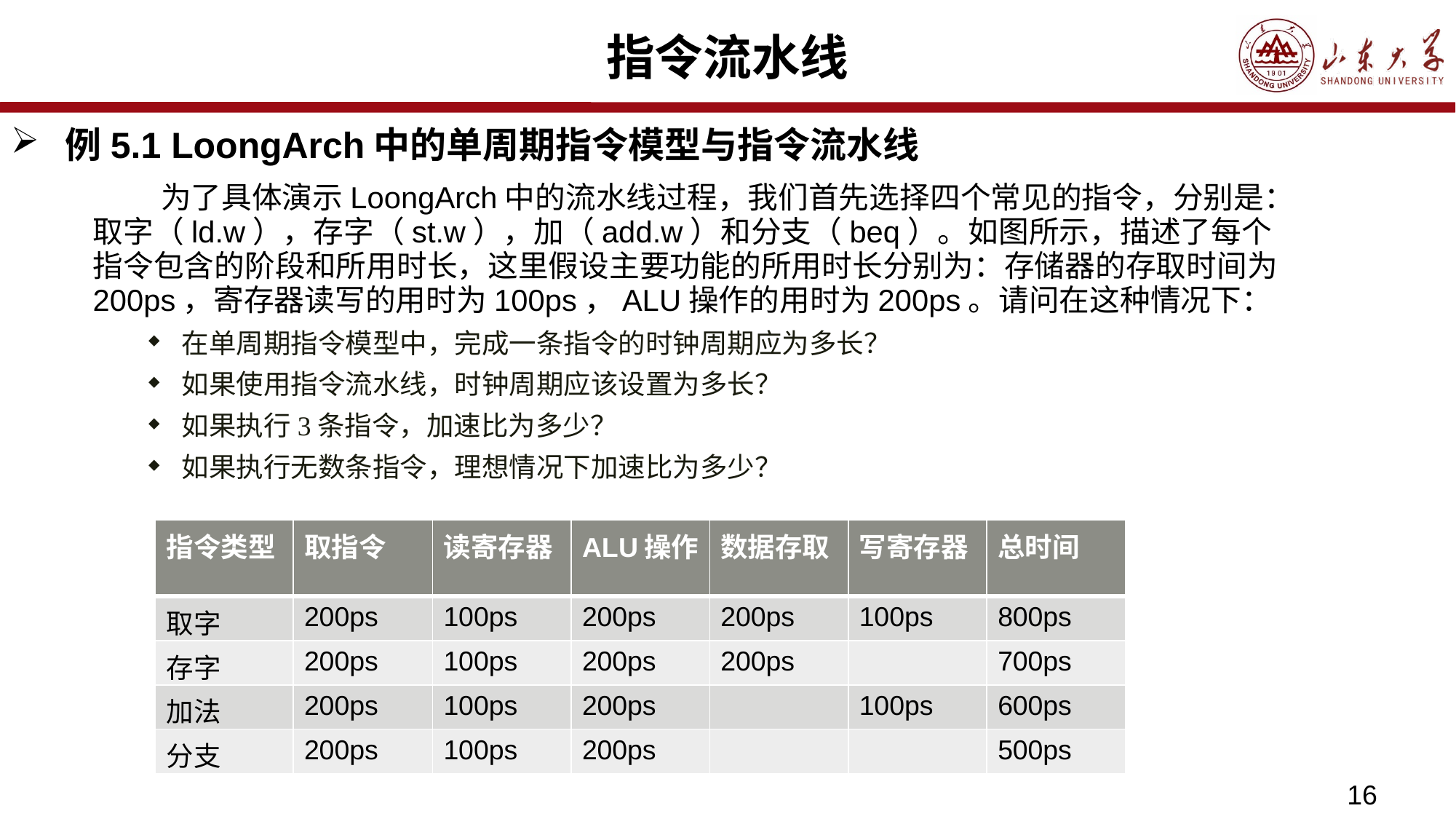

# 指令流水线
例5.1 LoongArch中的单周期指令模型与指令流水线
         为了具体演示LoongArch中的流水线过程，我们首先选择四个常见的指令，分别是：取字（ld.w），存字（st.w），加（add.w）和分支（beq）。如图所示，描述了每个指令包含的阶段和所用时长，这里假设主要功能的所用时长分别为：存储器的存取时间为200ps，寄存器读写的用时为100ps，ALU操作的用时为200ps。请问在这种情况下：
在单周期指令模型中，完成一条指令的时钟周期应为多长？
如果使用指令流水线，时钟周期应该设置为多长？
如果执行3条指令，加速比为多少？
如果执行无数条指令，理想情况下加速比为多少？

| 指令类型 | 取指令 | 读寄存器 | ALU操作 | 数据存取 | 写寄存器 | 总时间 |
| --- | --- | --- | --- | --- | --- | --- |
| 取字 | 200ps | 100ps | 200ps | 200ps | 100ps | 800ps |
| 存字 | 200ps | 100ps | 200ps | 200ps |  | 700ps |
| 加法 | 200ps | 100ps | 200ps |  | 100ps | 600ps |
| 分支 | 200ps | 100ps | 200ps |  |  | 500ps |
16